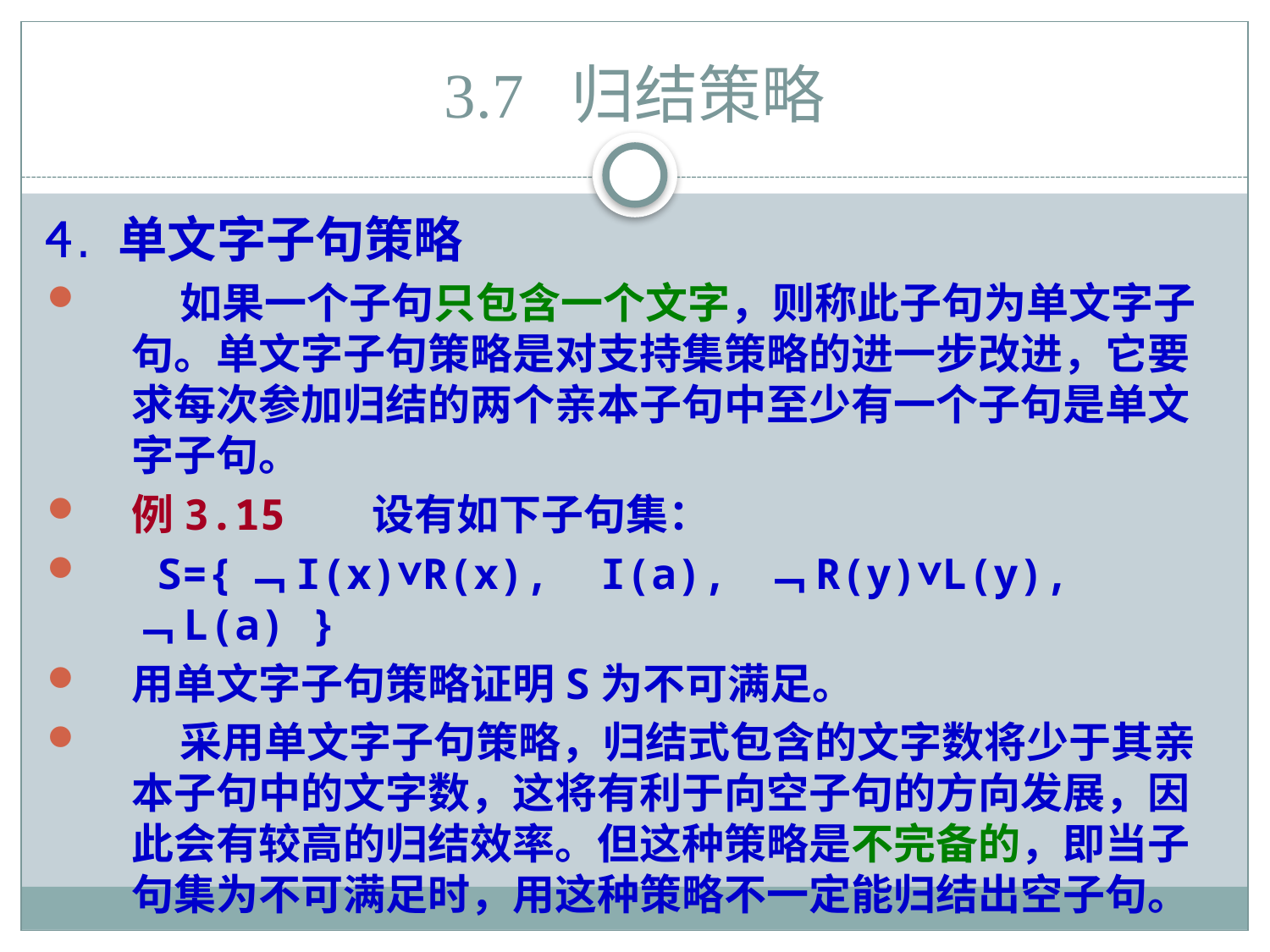

# 3.7  归结策略
4. 单文字子句策略
    如果一个子句只包含一个文字，则称此子句为单文字子句。单文字子句策略是对支持集策略的进一步改进，它要求每次参加归结的两个亲本子句中至少有一个子句是单文字子句。
例3.15   设有如下子句集：
 S={﹁I(x)∨R(x),  I(a), ﹁R(y)∨L(y), ﹁L(a) }
用单文字子句策略证明S为不可满足。
    采用单文字子句策略，归结式包含的文字数将少于其亲本子句中的文字数，这将有利于向空子句的方向发展，因此会有较高的归结效率。但这种策略是不完备的，即当子句集为不可满足时，用这种策略不一定能归结出空子句。